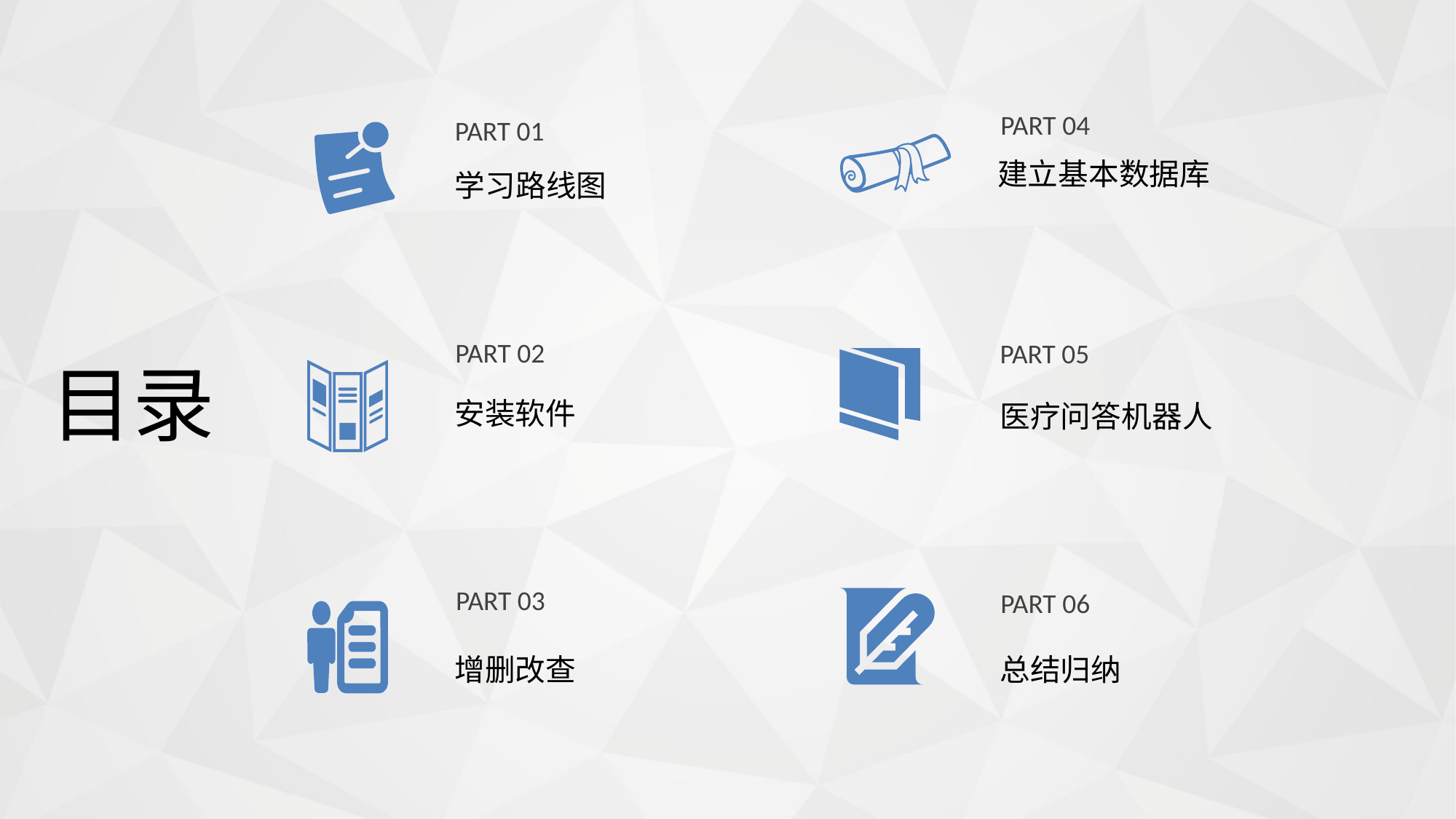

PART 04
PART 01

建立基本数据库
学习路线图
PART 02
PART 05
目录

安装软件
医疗问答机器人
PART 03
PART 06

增删改查
总结归纳